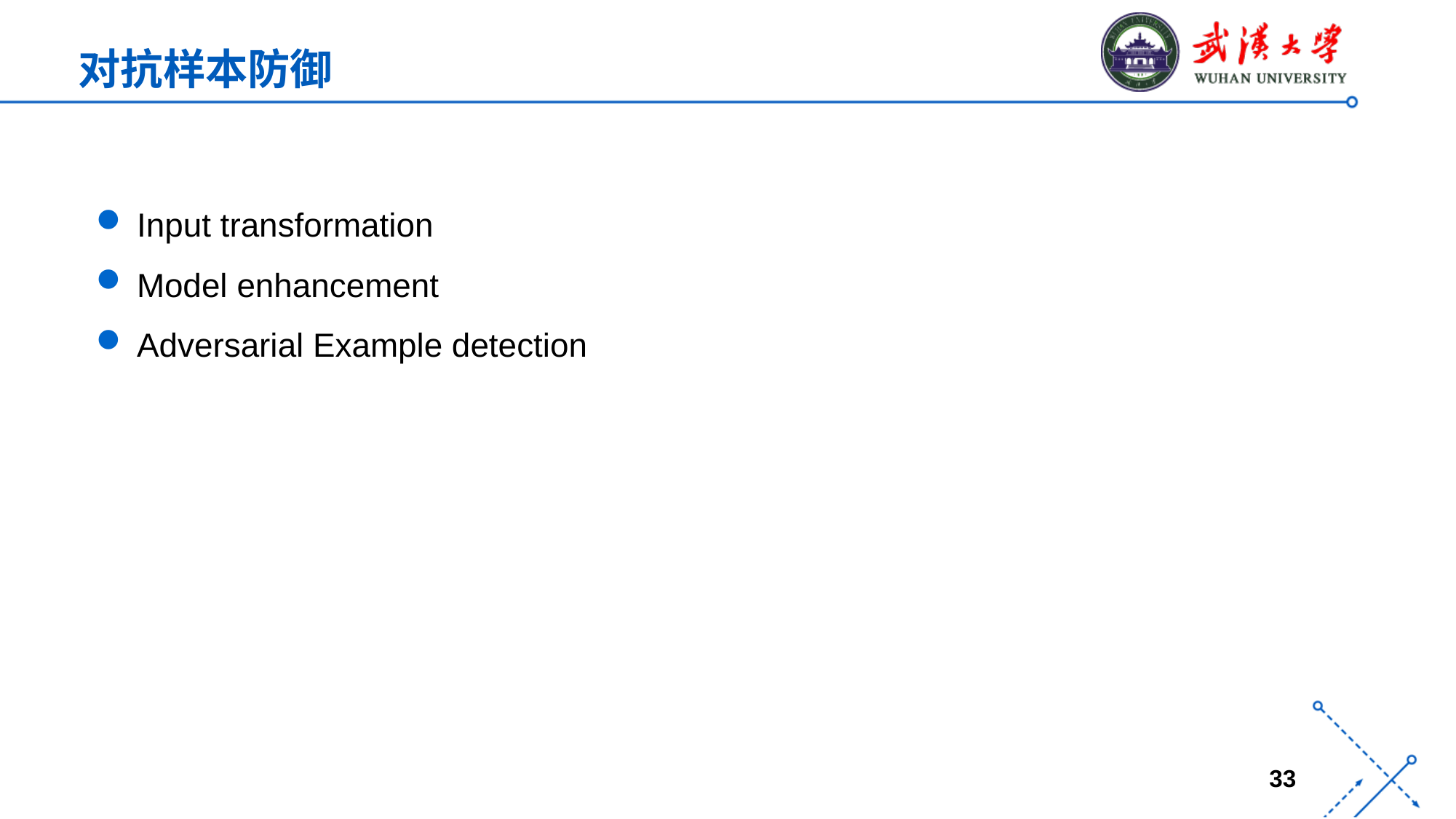

对抗样本防御
Input transformation
Model enhancement
Adversarial Example detection